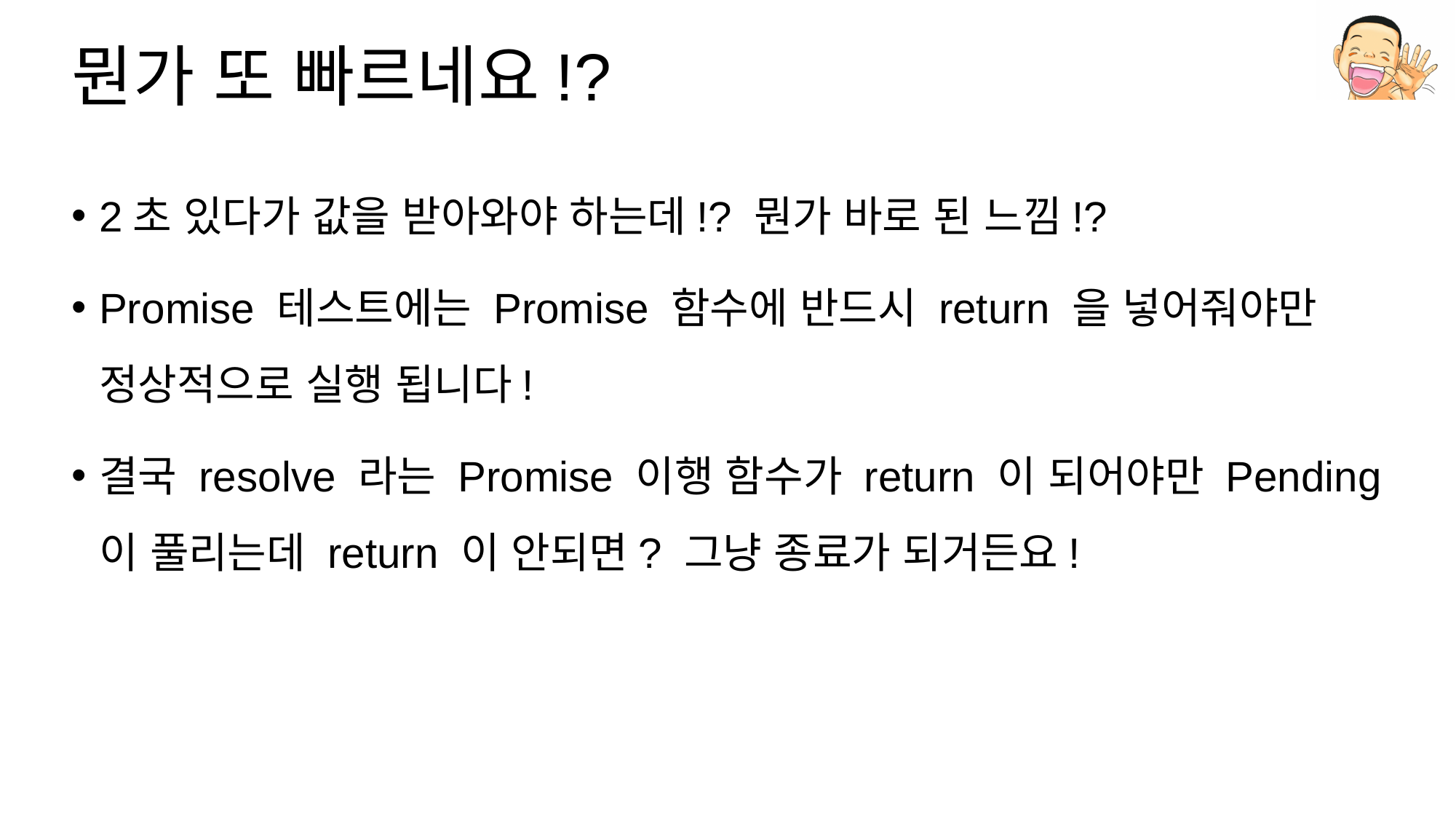

# 뭔가 또 빠르네요!?
2초 있다가 값을 받아와야 하는데!? 뭔가 바로 된 느낌!?
Promise 테스트에는 Promise 함수에 반드시 return 을 넣어줘야만 정상적으로 실행 됩니다!
결국 resolve 라는 Promise 이행 함수가 return 이 되어야만 Pending 이 풀리는데 return 이 안되면? 그냥 종료가 되거든요!